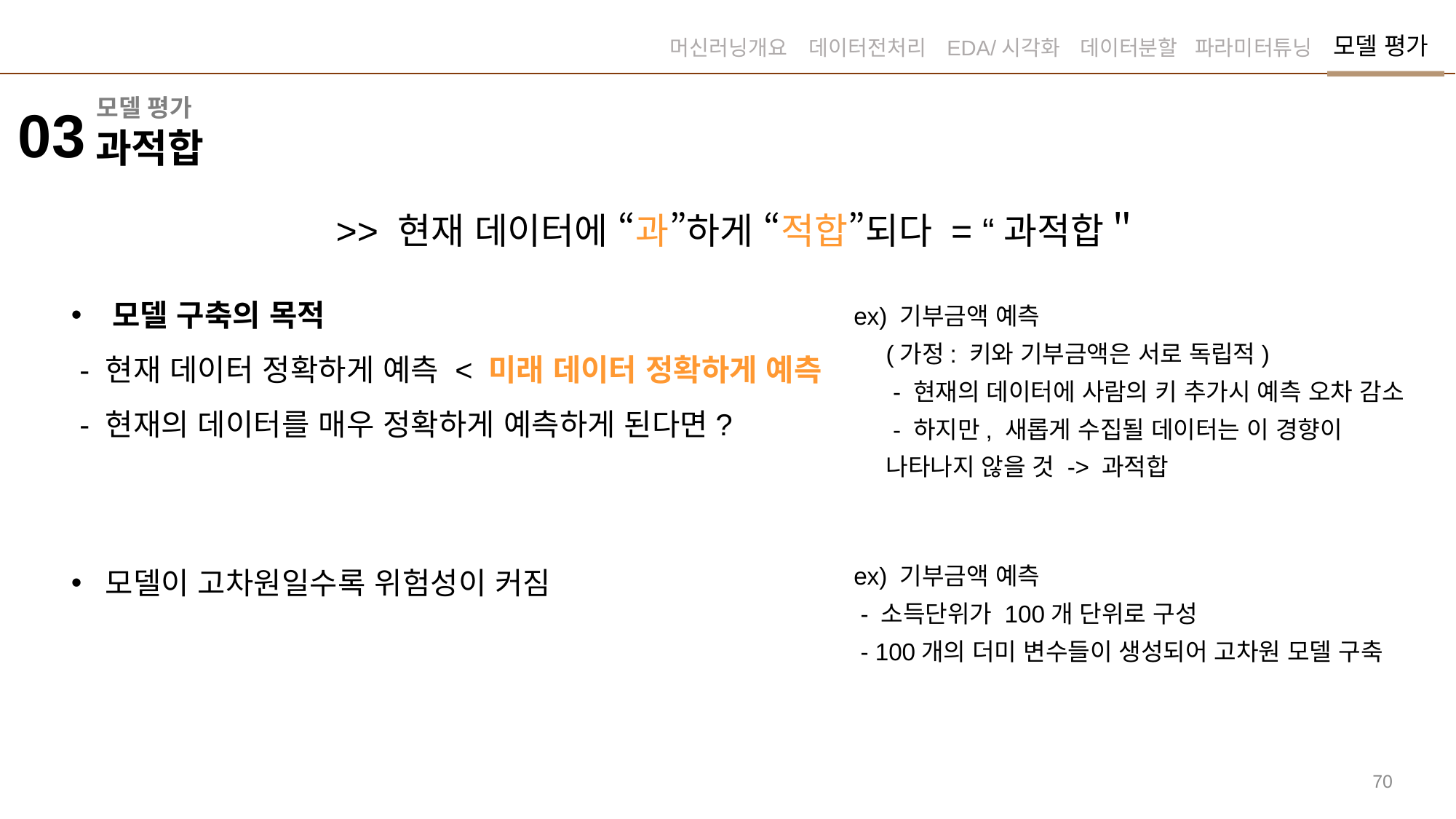

모델 평가
머신러닝개요
데이터전처리
EDA/시각화
데이터분할
파라미터튜닝

모델 평가
03
과적합
>> 현재 데이터에 “과”하게 “적합”되다 = “과적합＂
모델 구축의 목적
 - 현재 데이터 정확하게 예측 < 미래 데이터 정확하게 예측
 - 현재의 데이터를 매우 정확하게 예측하게 된다면?

모델이 고차원일수록 위험성이 커짐
ex) 기부금액 예측
(가정: 키와 기부금액은 서로 독립적)
 - 현재의 데이터에 사람의 키 추가시 예측 오차 감소
 - 하지만, 새롭게 수집될 데이터는 이 경향이
나타나지 않을 것 -> 과적합
ex) 기부금액 예측
 - 소득단위가 100개 단위로 구성
 - 100개의 더미 변수들이 생성되어 고차원 모델 구축
70